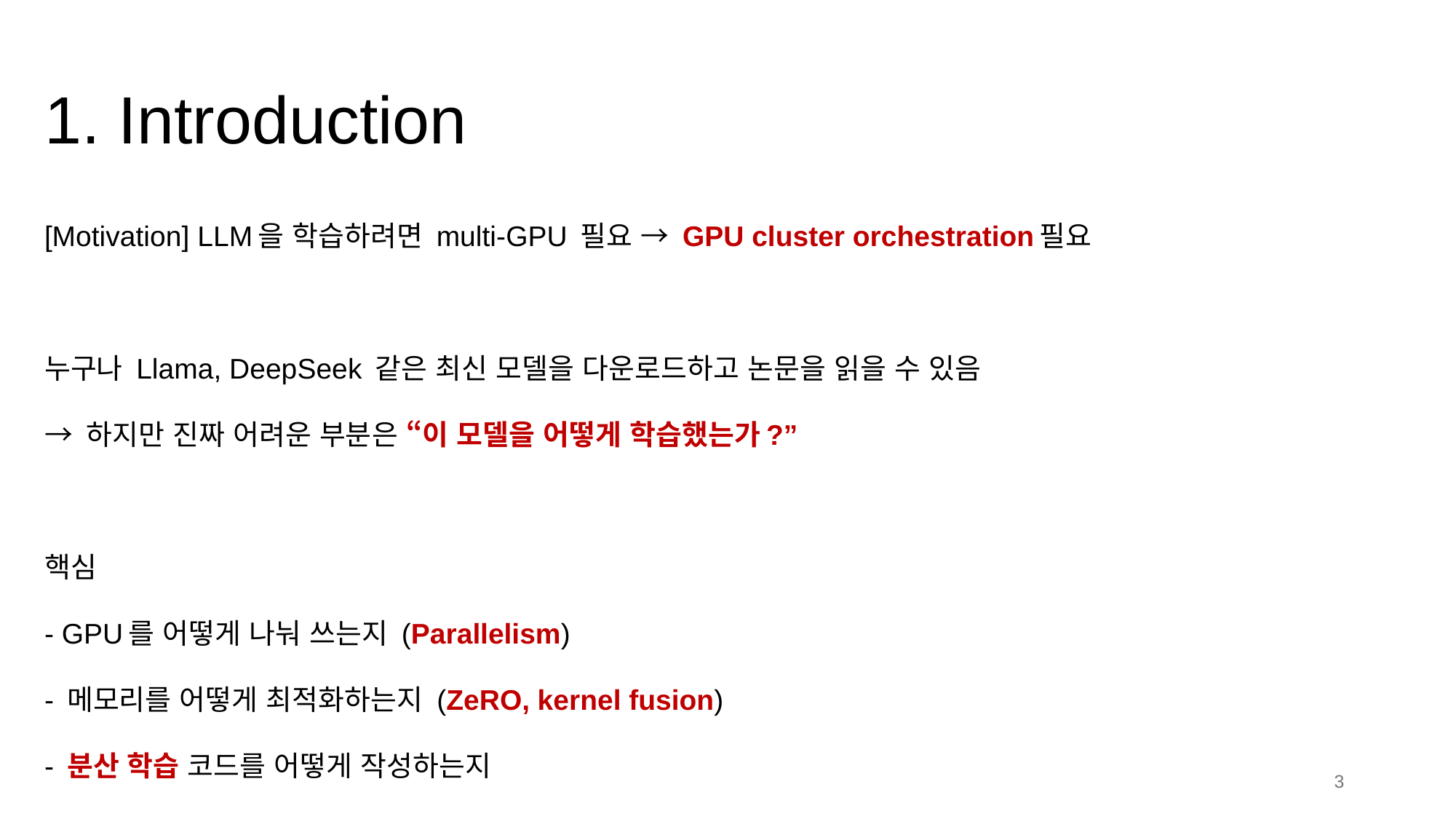

# 1. Introduction
[Motivation] LLM을 학습하려면 multi-GPU 필요 → GPU cluster orchestration필요

누구나 Llama, DeepSeek 같은 최신 모델을 다운로드하고 논문을 읽을 수 있음
→ 하지만 진짜 어려운 부분은 “이 모델을 어떻게 학습했는가?”

핵심
- GPU를 어떻게 나눠 쓰는지 (Parallelism)
- 메모리를 어떻게 최적화하는지 (ZeRO, kernel fusion)
- 분산 학습 코드를 어떻게 작성하는지
3